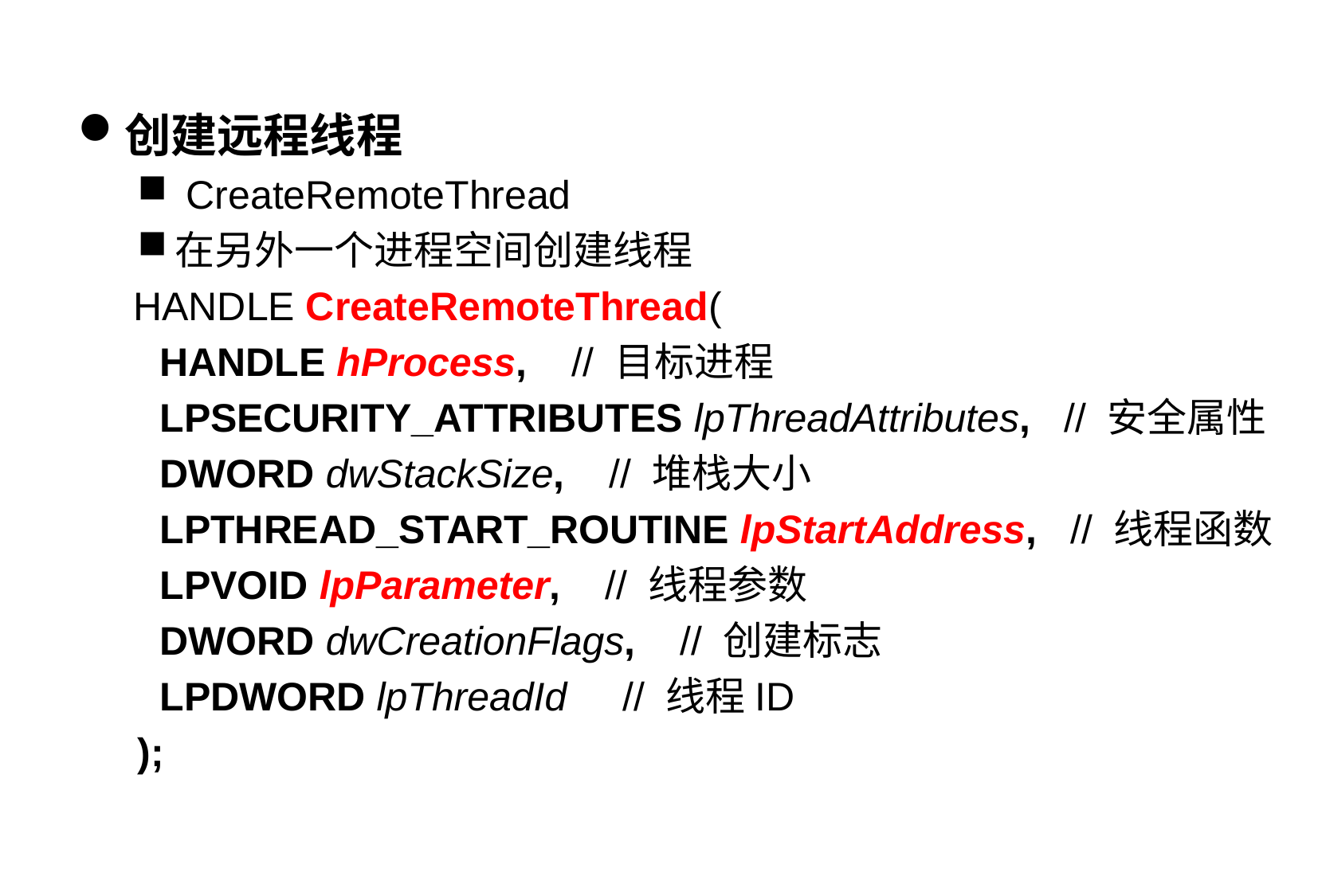

#
创建远程线程
 CreateRemoteThread
在另外一个进程空间创建线程
     HANDLE CreateRemoteThread(
  HANDLE hProcess,    // 目标进程
  LPSECURITY_ATTRIBUTES lpThreadAttributes,   // 安全属性
  DWORD dwStackSize,    // 堆栈大小
  LPTHREAD_START_ROUTINE lpStartAddress,   // 线程函数
  LPVOID lpParameter,    // 线程参数
  DWORD dwCreationFlags,    // 创建标志
  LPDWORD lpThreadId     // 线程ID
);